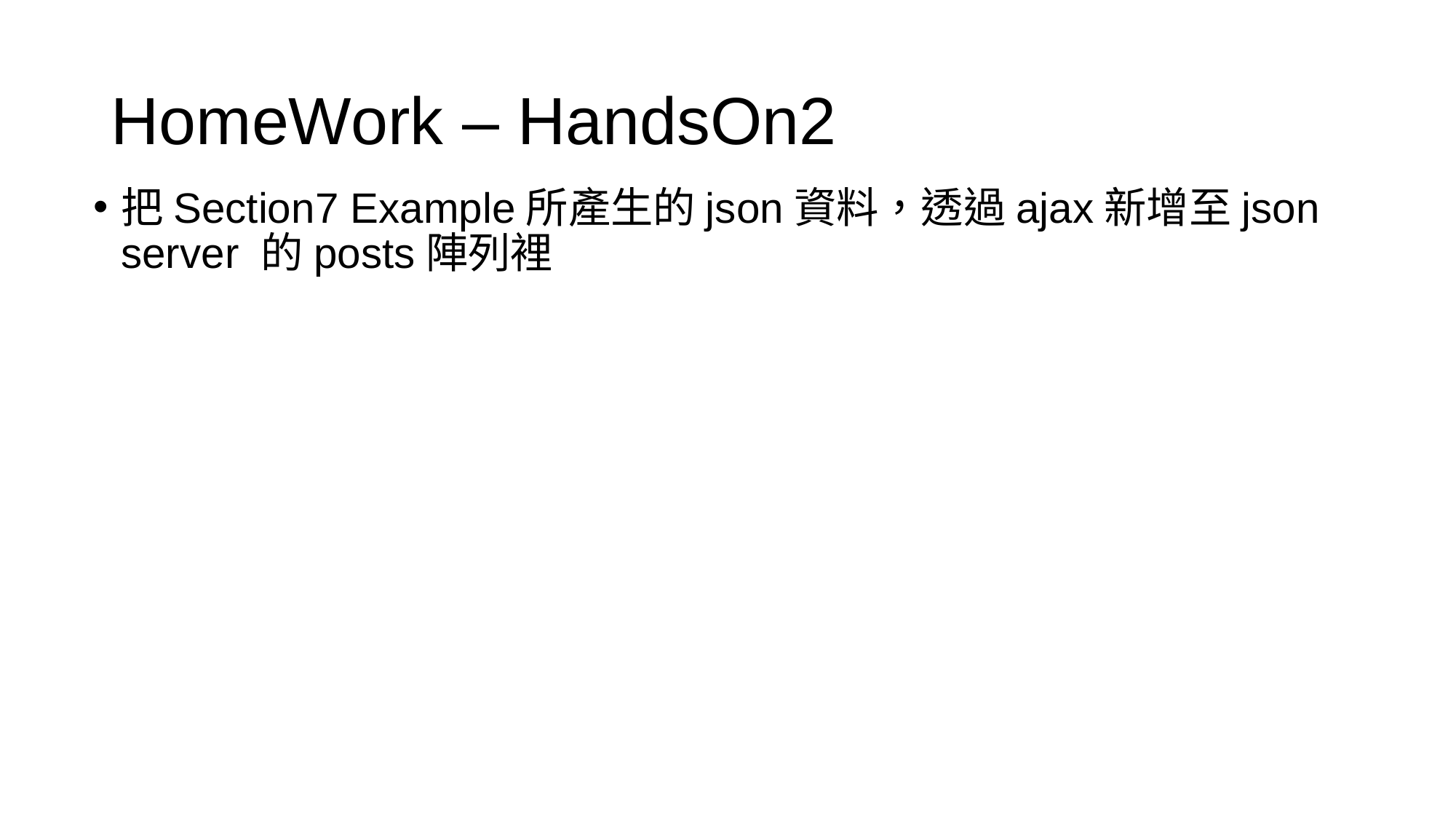

# HomeWork – HandsOn2
把Section7 Example所產生的json資料，透過ajax新增至json server 的posts陣列裡